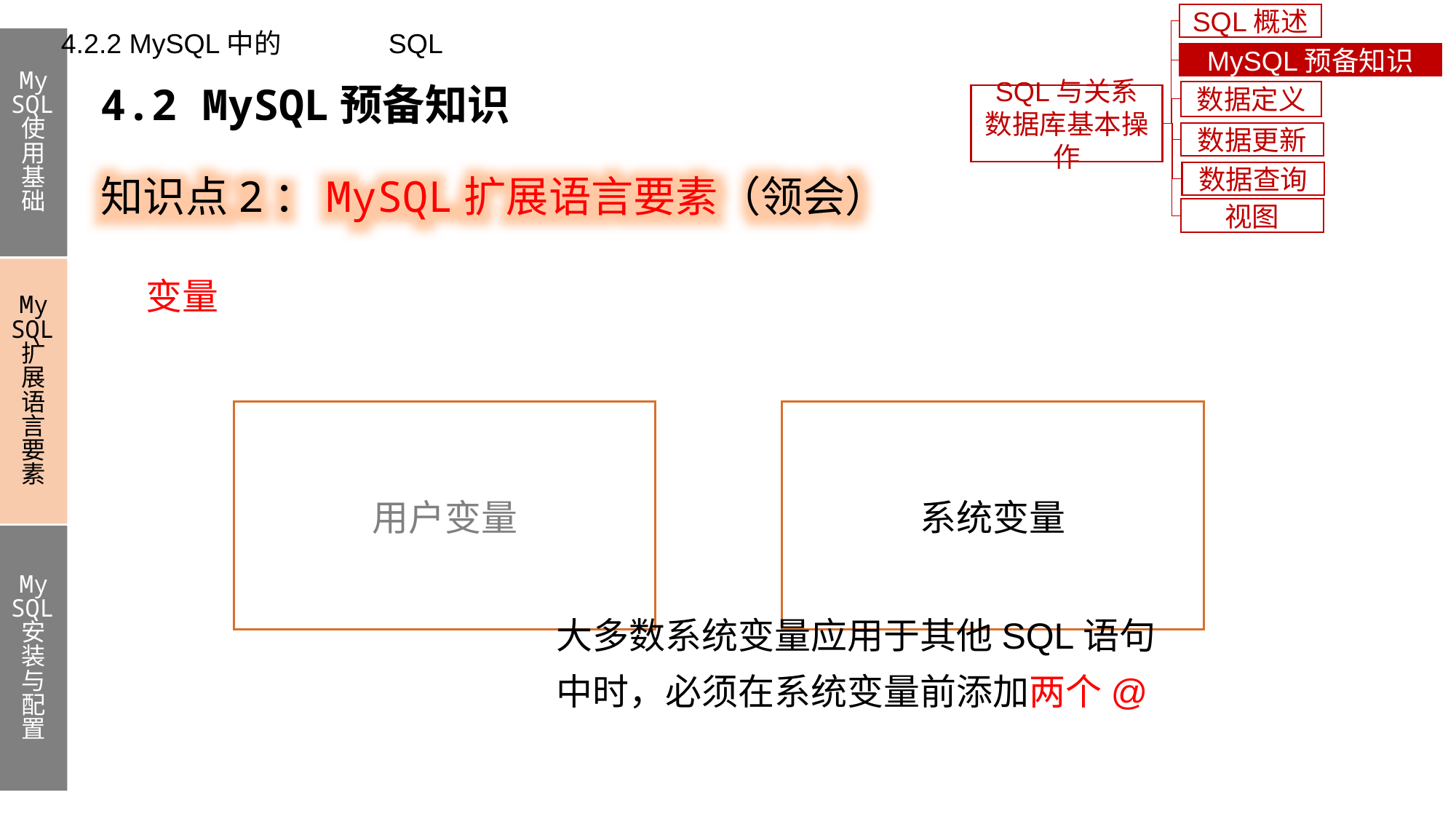

SQL概述
4.2.2 MySQL中的	SQL
My
SQL使用基础
My
SQL扩展语言要素
My
SQL安装与配置
MySQL预备知识
4.2 MySQL预备知识
数据定义
SQL与关系数据库基本操作
数据更新
知识点2：MySQL扩展语言要素（领会）
数据查询
视图
变量
用户变量
系统变量
大多数系统变量应用于其他SQL语句中时，必须在系统变量前添加两个@